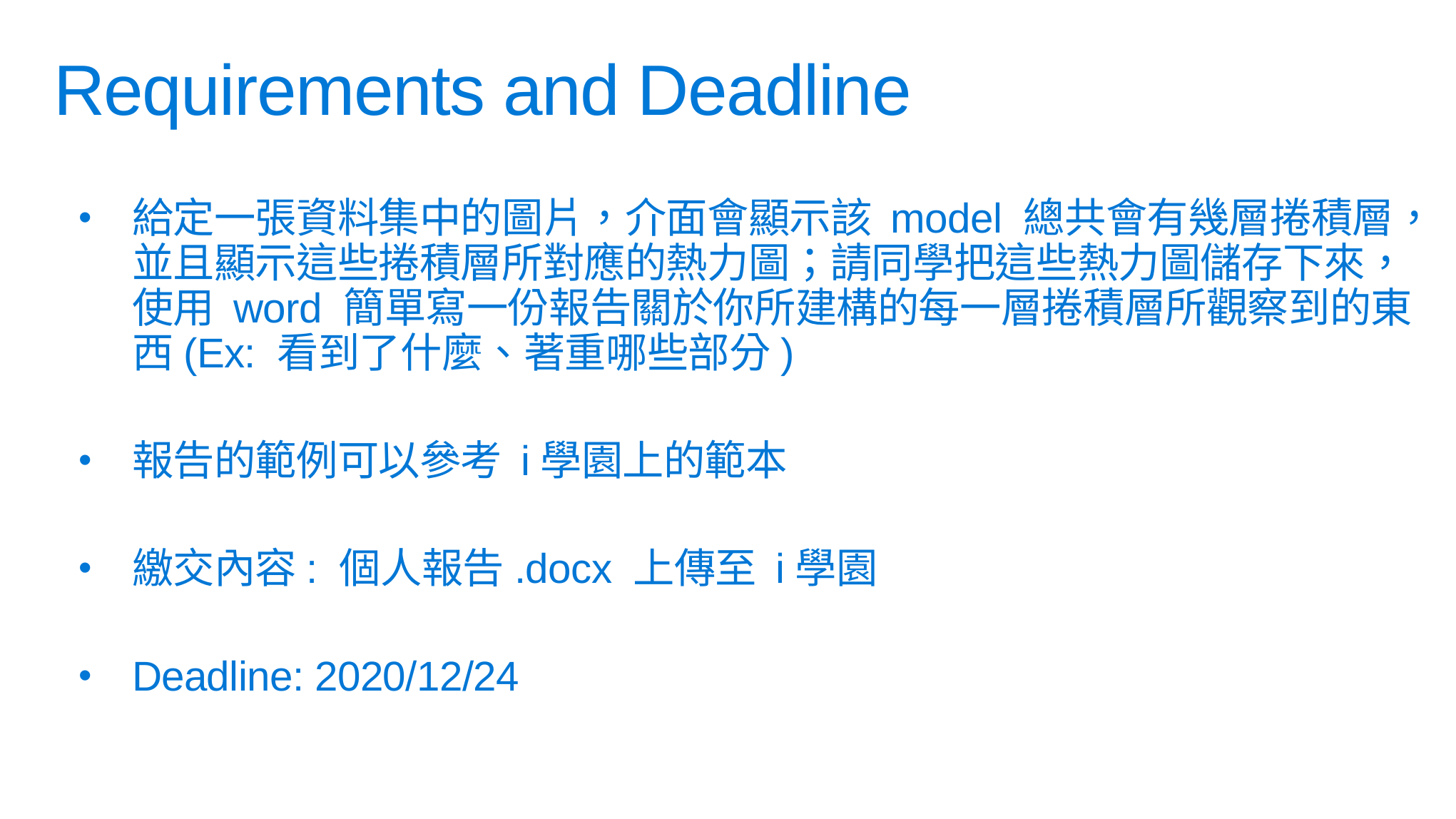

# Requirements and Deadline
給定一張資料集中的圖片，介面會顯示該 model 總共會有幾層捲積層，並且顯示這些捲積層所對應的熱力圖；請同學把這些熱力圖儲存下來，使用 word 簡單寫一份報告關於你所建構的每一層捲積層所觀察到的東西(Ex: 看到了什麼、著重哪些部分)

報告的範例可以參考 i學園上的範本

繳交內容: 個人報告.docx 上傳至 i學園

Deadline: 2020/12/24